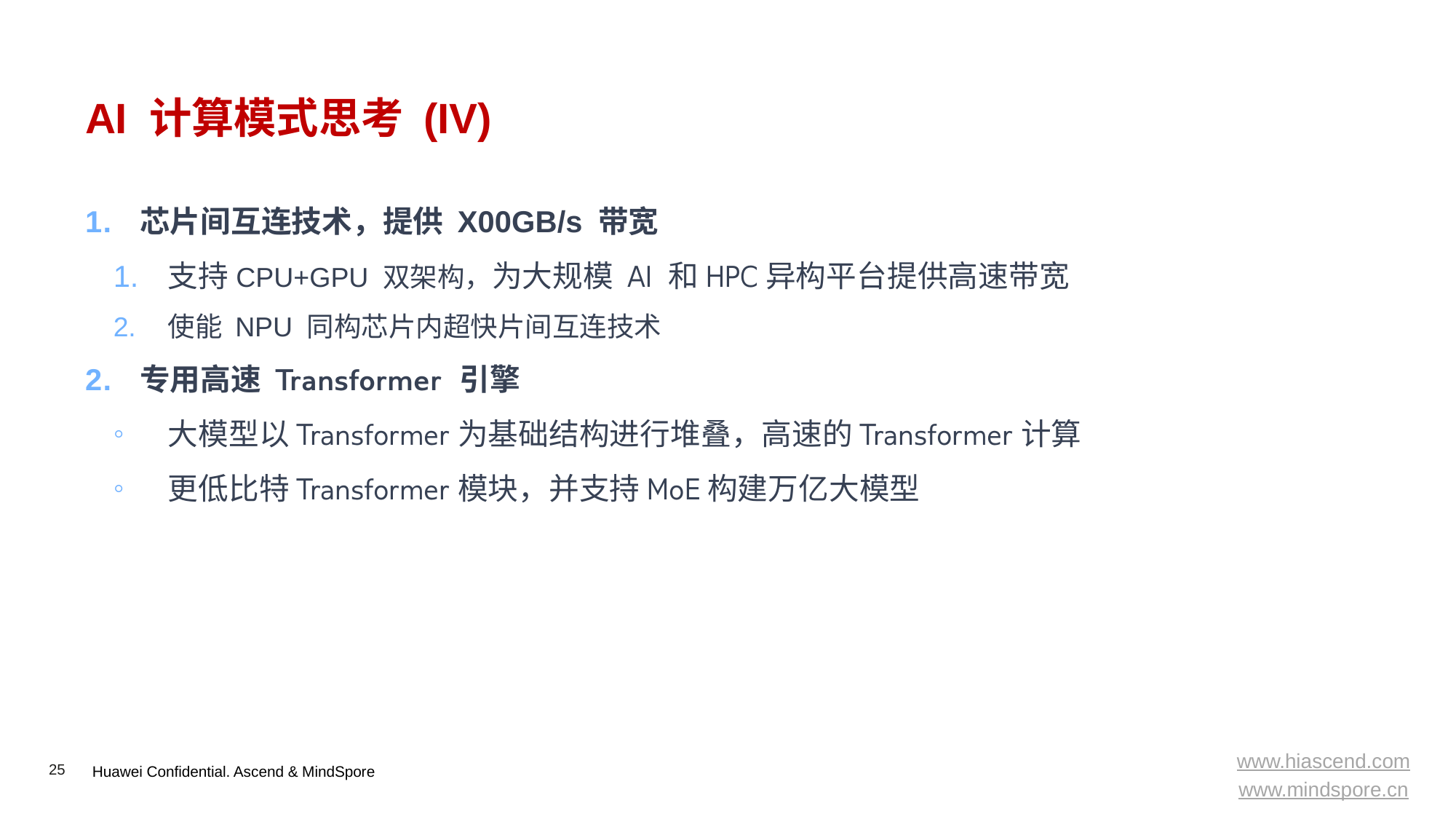

# AI 计算模式思考 (IV)
芯片间互连技术，提供 X00GB/s 带宽
支持CPU+GPU 双架构，为大规模 AI 和HPC异构平台提供高速带宽
使能 NPU 同构芯片内超快片间互连技术
专用高速 Transformer 引擎
大模型以Transformer为基础结构进行堆叠，高速的Transformer计算
更低比特Transformer模块，并支持MoE构建万亿大模型